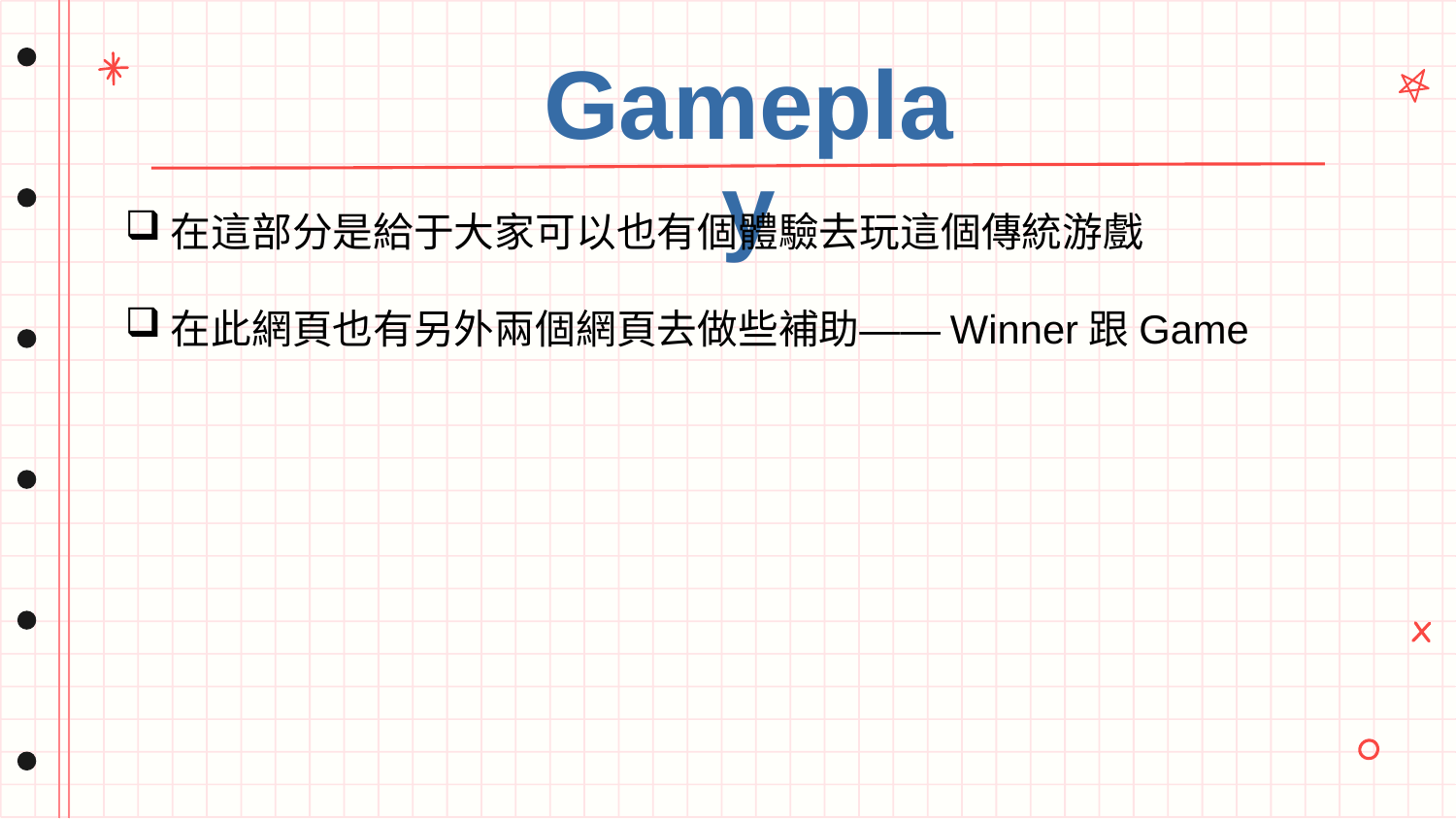

Gameplay

在這部分是給于大家可以也有個體驗去玩這個傳統游戲

在此網頁也有另外兩個網頁去做些補助——Winner跟Game